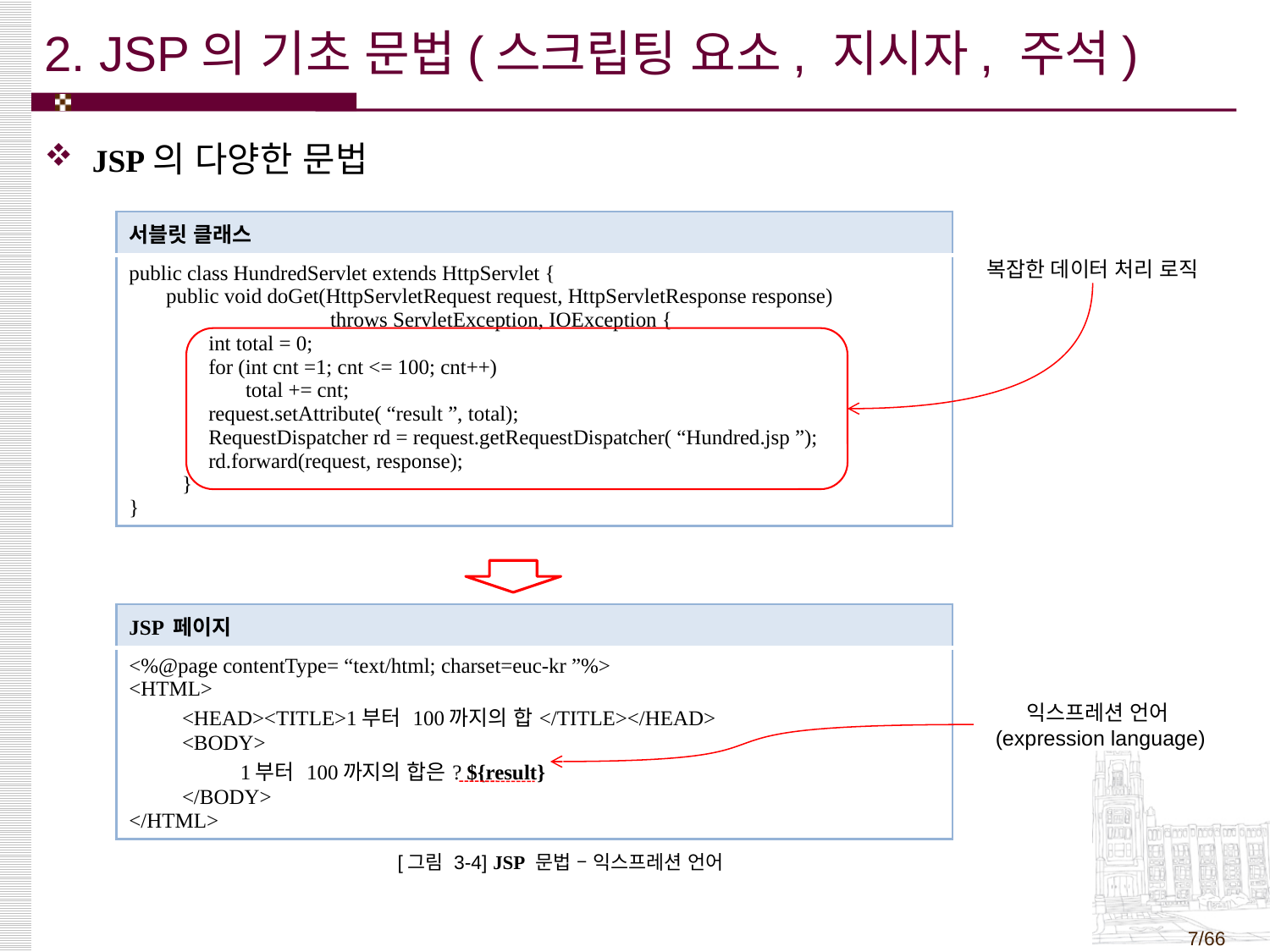

# 2. JSP의 기초 문법(스크립팅 요소, 지시자, 주석)
JSP의 다양한 문법

| 서블릿 클래스 |
| --- |
| public class HundredServlet extends HttpServlet { public void doGet(HttpServletRequest request, HttpServletResponse response) throws ServletException, IOException { int total = 0; for (int cnt =1; cnt <= 100; cnt++) total += cnt; request.setAttribute( “result ”, total); RequestDispatcher rd = request.getRequestDispatcher( “Hundred.jsp ”); rd.forward(request, response); } } |
복잡한 데이터 처리 로직

| JSP 페이지 |
| --- |
| <%@page contentType= “text/html; charset=euc-kr ”%> <HTML> <HEAD><TITLE>1부터 100까지의 합</TITLE></HEAD> <BODY> 1부터 100까지의 합은? ${result} </BODY> </HTML> |
익스프레션 언어(expression language)
[그림 3-4] JSP 문법 – 익스프레션 언어